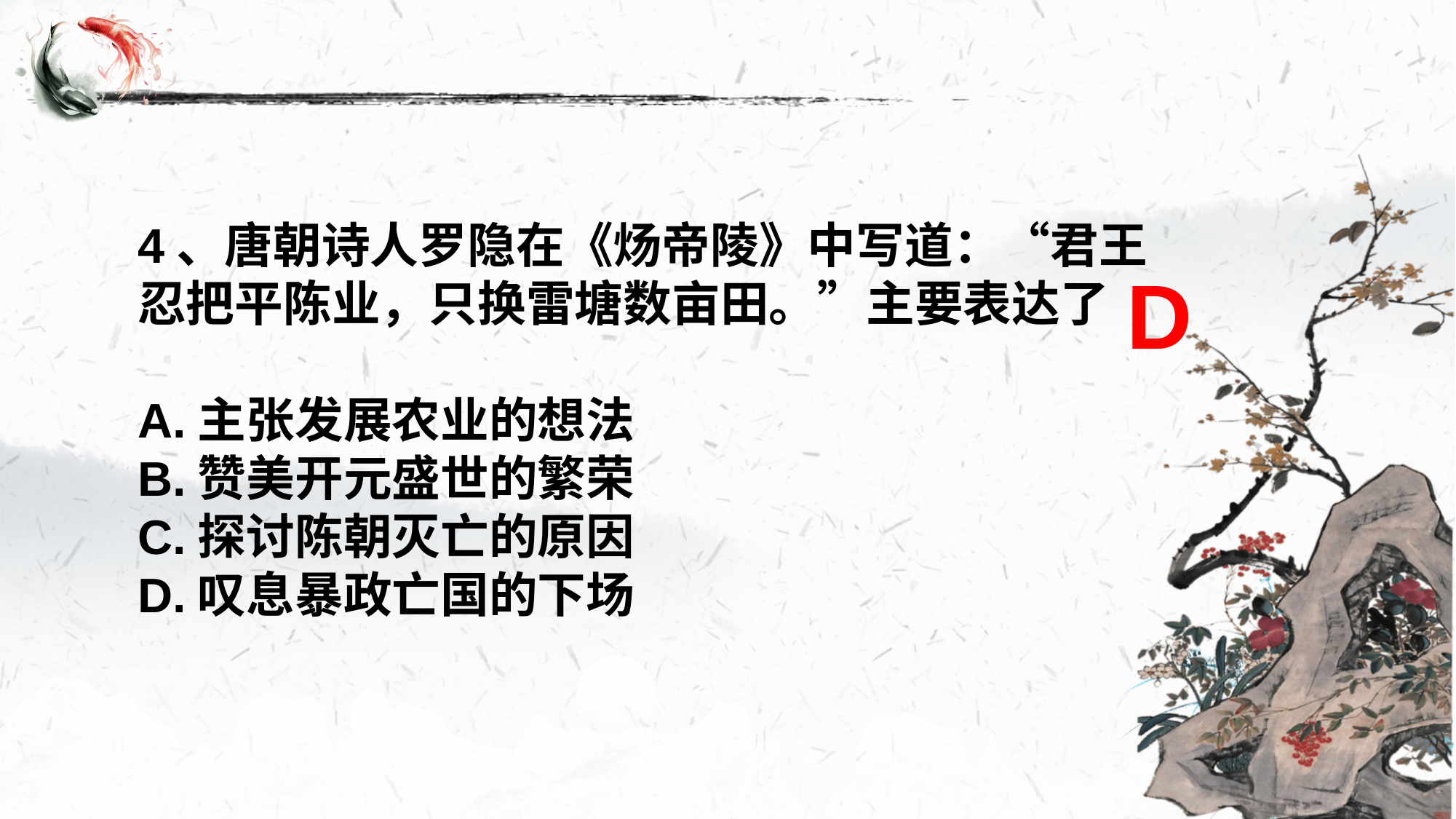

4、唐朝诗人罗隐在《炀帝陵》中写道：“君王忍把平陈业，只换雷塘数亩田。”主要表达了

A.主张发展农业的想法
B.赞美开元盛世的繁荣
C.探讨陈朝灭亡的原因
D.叹息暴政亡国的下场
D